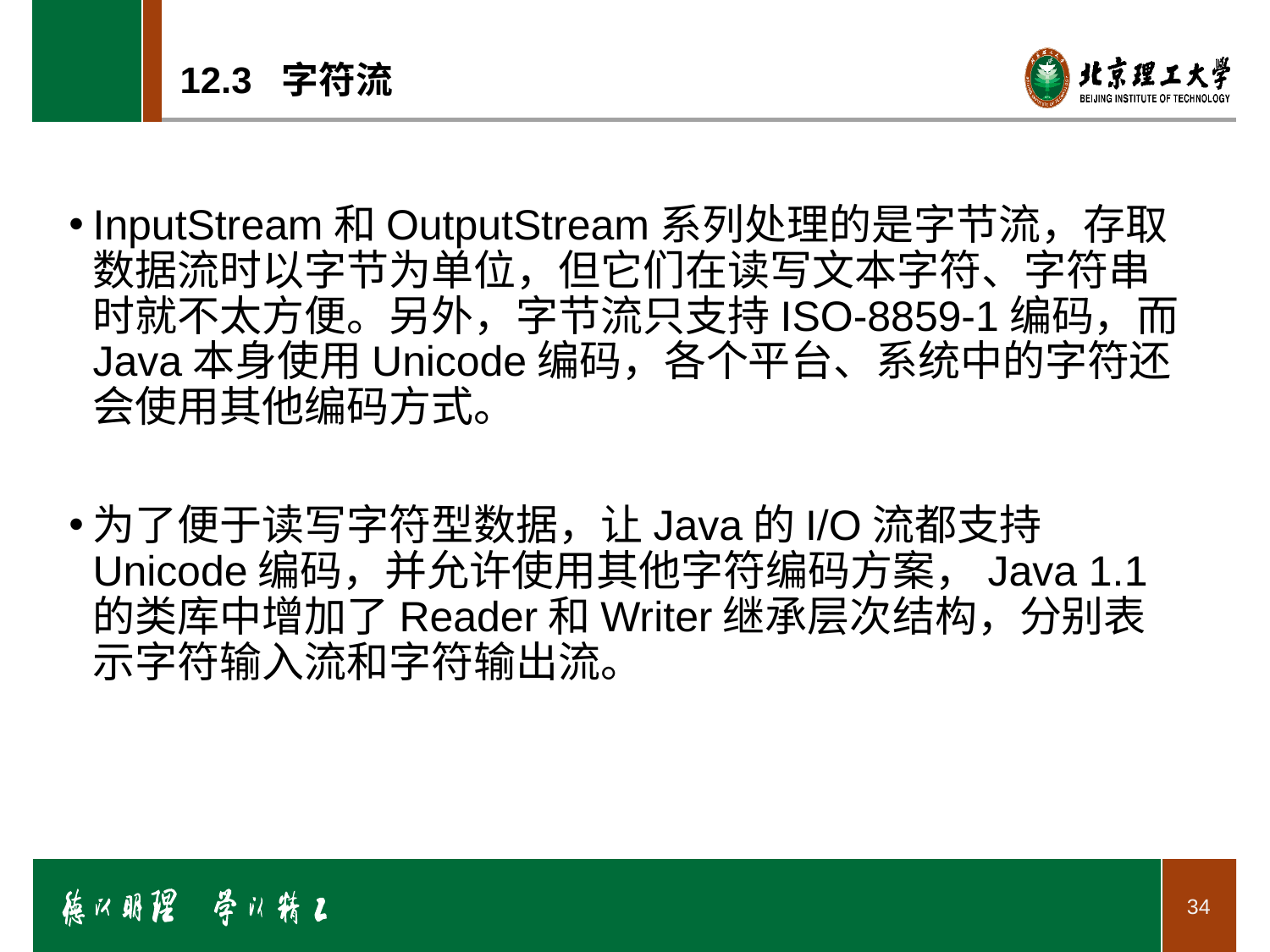

# 12.3  字符流
InputStream和OutputStream系列处理的是字节流，存取数据流时以字节为单位，但它们在读写文本字符、字符串时就不太方便。另外，字节流只支持ISO-8859-1编码，而Java本身使用Unicode编码，各个平台、系统中的字符还会使用其他编码方式。

为了便于读写字符型数据，让Java的I/O流都支持Unicode编码，并允许使用其他字符编码方案，Java 1.1的类库中增加了Reader和Writer继承层次结构，分别表示字符输入流和字符输出流。